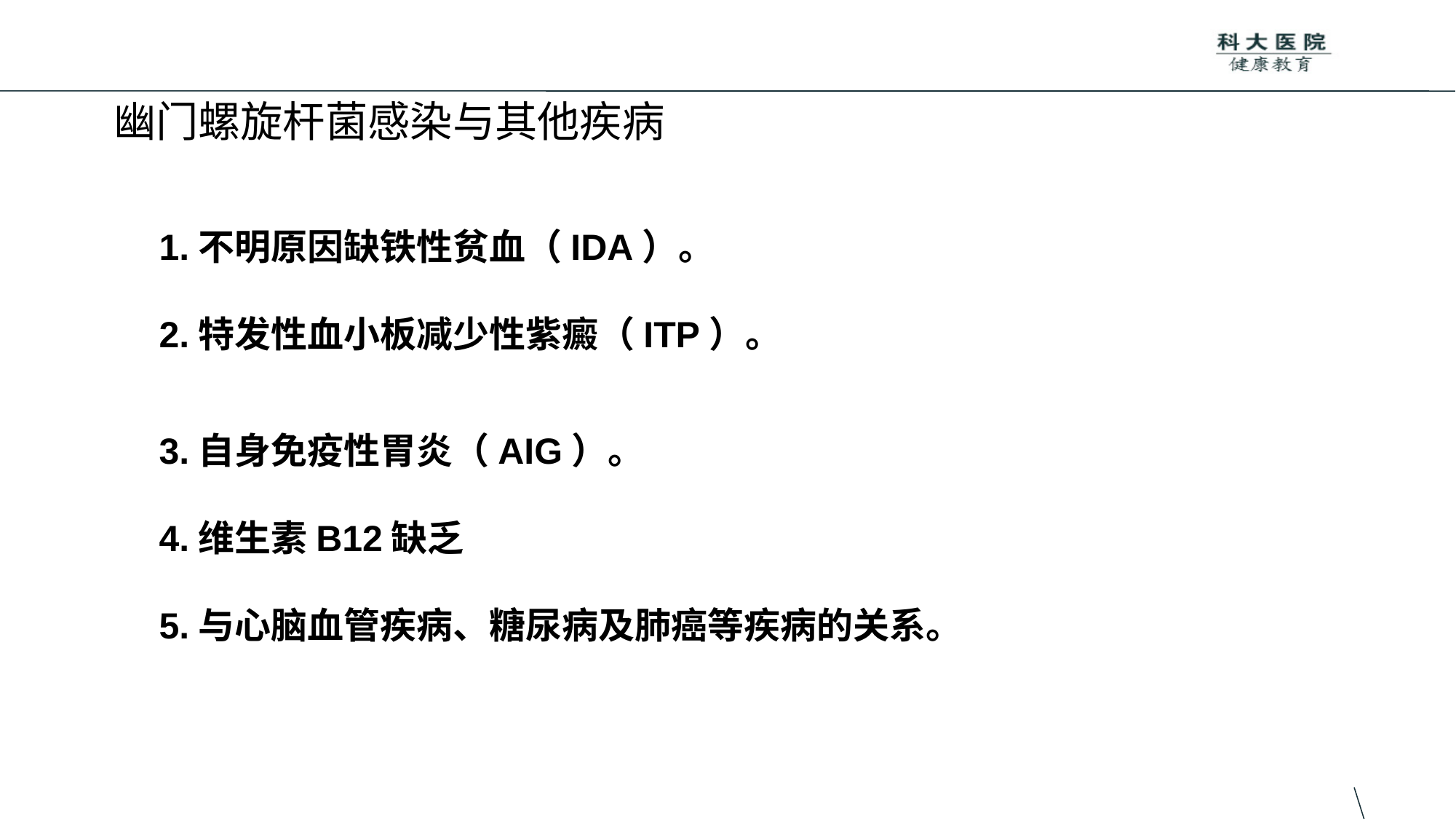

幽门螺旋杆菌感染与其他疾病
1.不明原因缺铁性贫血（IDA）。
2.特发性血小板减少性紫癜（ITP）。
3.自身免疫性胃炎（AIG）。
4.维生素B12缺乏
5.与心脑血管疾病、糖尿病及肺癌等疾病的关系。